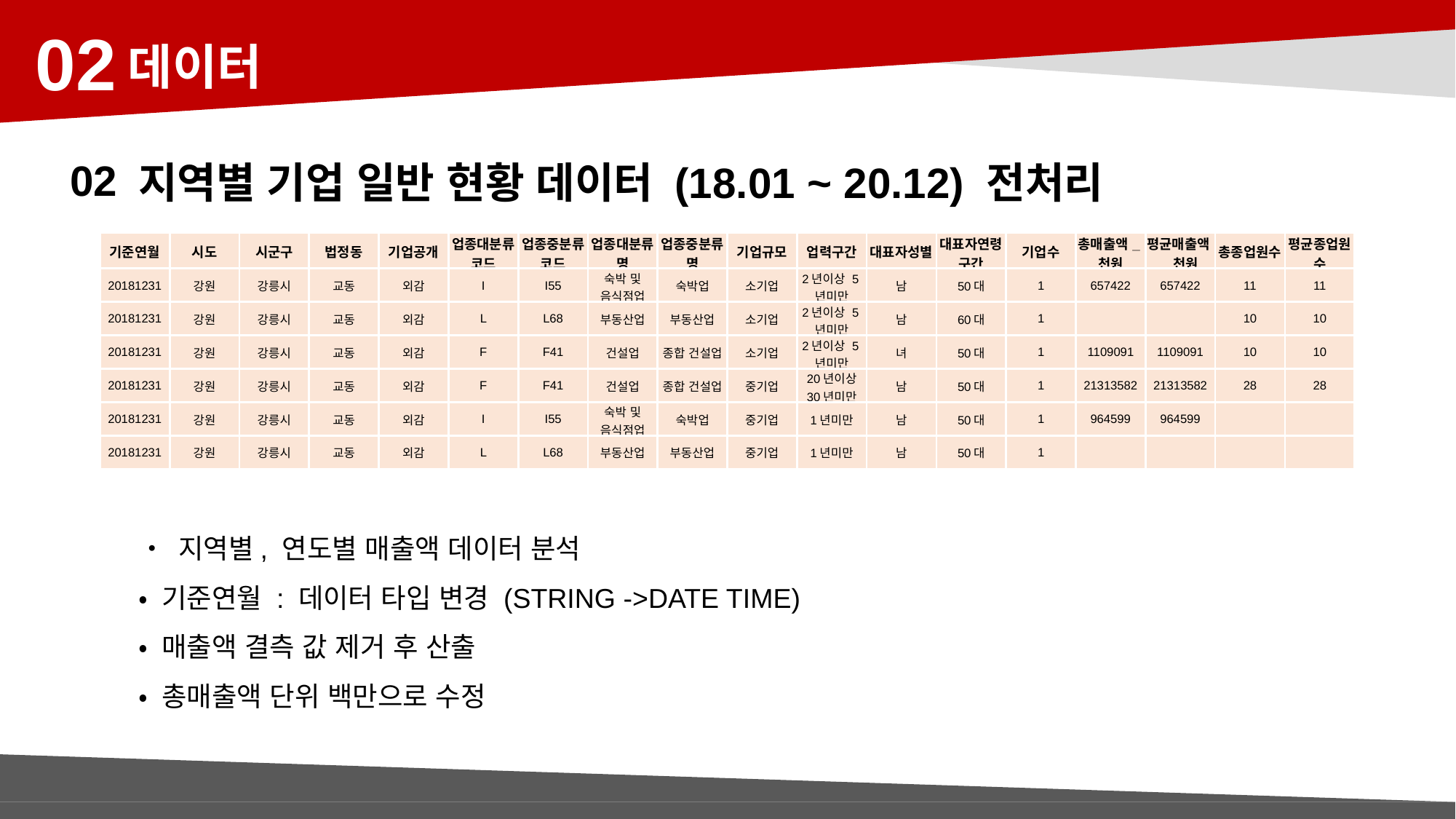

02
데이터

02
지역별 기업 일반 현황 데이터 (18.01 ~ 20.12) 전처리
| 기준연월 | 시도 | 시군구 | 법정동 | 기업공개 | 업종대분류코드 | 업종중분류코드 | 업종대분류명 | 업종중분류명 | 기업규모 | 업력구간 | 대표자성별 | 대표자연령구간 | 기업수 | 총매출액\_천원 | 평균매출액\_천원 | 총종업원수 | 평균종업원수 |
| --- | --- | --- | --- | --- | --- | --- | --- | --- | --- | --- | --- | --- | --- | --- | --- | --- | --- |
| 20181231 | 강원 | 강릉시 | 교동 | 외감 | I | I55 | 숙박 및 음식점업 | 숙박업 | 소기업 | 2년이상 5년미만 | 남 | 50대 | 1 | 657422 | 657422 | 11 | 11 |
| 20181231 | 강원 | 강릉시 | 교동 | 외감 | L | L68 | 부동산업 | 부동산업 | 소기업 | 2년이상 5년미만 | 남 | 60대 | 1 |  |  | 10 | 10 |
| 20181231 | 강원 | 강릉시 | 교동 | 외감 | F | F41 | 건설업 | 종합 건설업 | 소기업 | 2년이상 5년미만 | 녀 | 50대 | 1 | 1109091 | 1109091 | 10 | 10 |
| 20181231 | 강원 | 강릉시 | 교동 | 외감 | F | F41 | 건설업 | 종합 건설업 | 중기업 | 20년이상 30년미만 | 남 | 50대 | 1 | 21313582 | 21313582 | 28 | 28 |
| 20181231 | 강원 | 강릉시 | 교동 | 외감 | I | I55 | 숙박 및 음식점업 | 숙박업 | 중기업 | 1년미만 | 남 | 50대 | 1 | 964599 | 964599 |  |  |
| 20181231 | 강원 | 강릉시 | 교동 | 외감 | L | L68 | 부동산업 | 부동산업 | 중기업 | 1년미만 | 남 | 50대 | 1 |  |  |  |  |
• 지역별, 연도별 매출액 데이터 분석
• 기준연월 : 데이터 타입 변경 (STRING ->DATE TIME)
• 매출액 결측 값 제거 후 산출
• 총매출액 단위 백만으로 수정